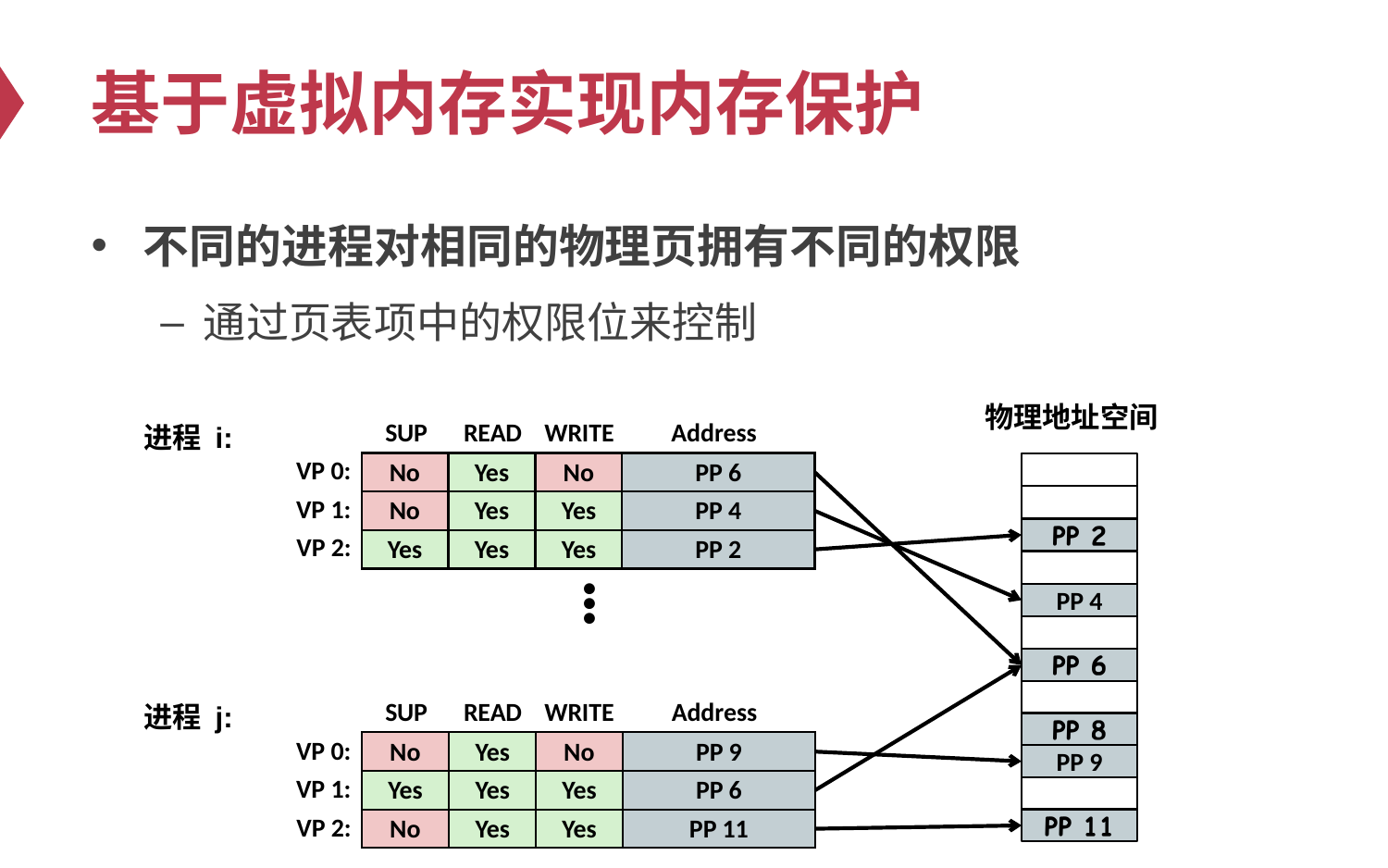

# 基于虚拟内存实现内存保护
不同的进程对相同的物理页拥有不同的权限
通过页表项中的权限位来控制

物理地址空间
SUP
READ
WRITE
Address
进程 i:
VP 0:
No
Yes
No
PP 6

VP 1:
No
Yes
Yes
PP 4
PP 2
VP 2:
Yes
Yes
Yes
PP 2

•
•
•
PP 4

PP 6

SUP
READ
WRITE
Address
进程 j:
PP 8
No
Yes
No
PP 9
VP 0:
PP 9
Yes
Yes
Yes
PP 6
VP 1:

PP 11
No
Yes
Yes
PP 11
VP 2: